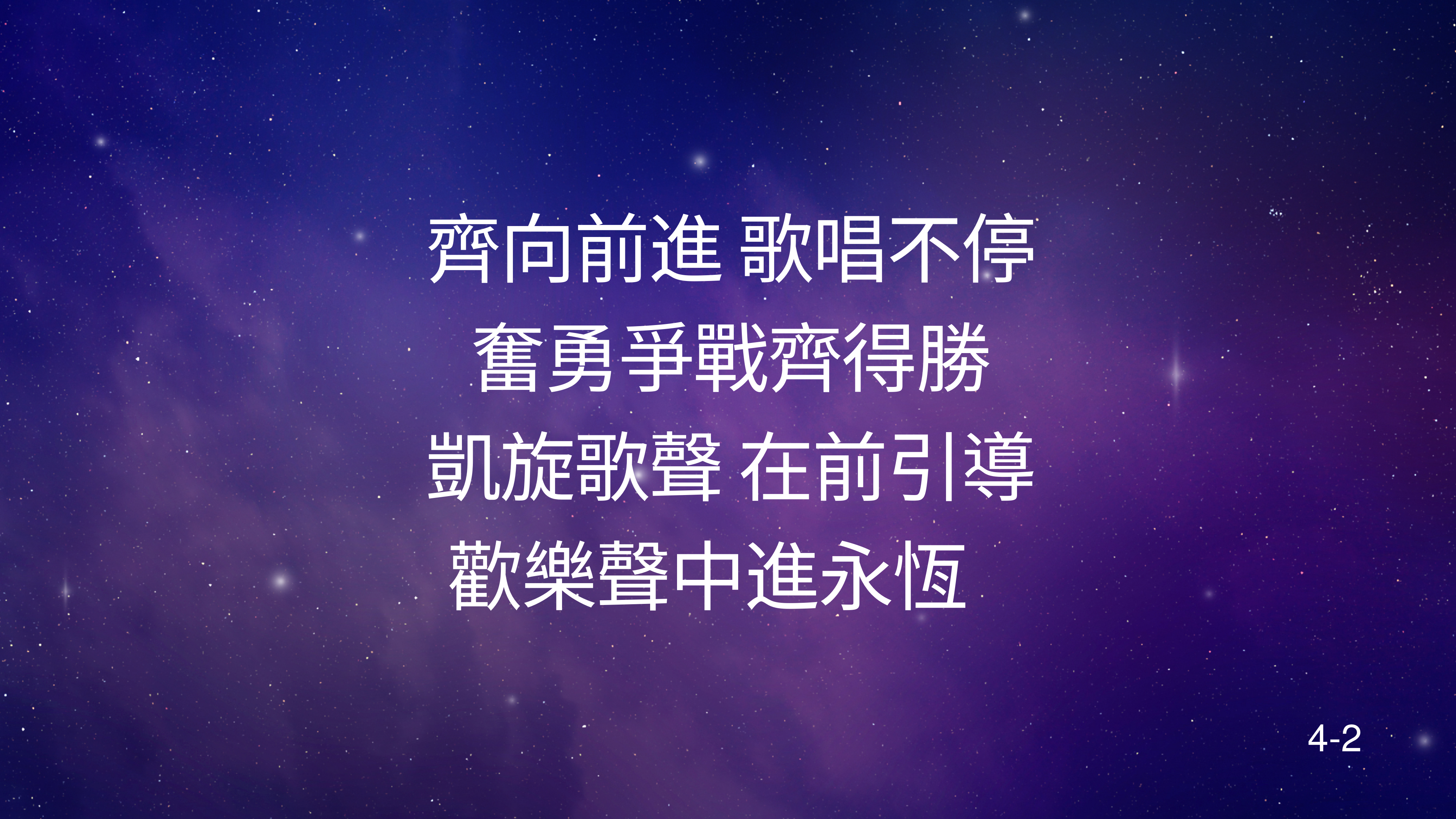

# 齊向前進 歌唱不停​
奮勇爭戰齊得勝​
凱旋歌聲 在前引導​
歡樂聲中進永恆 ​ ​ ​
4-2